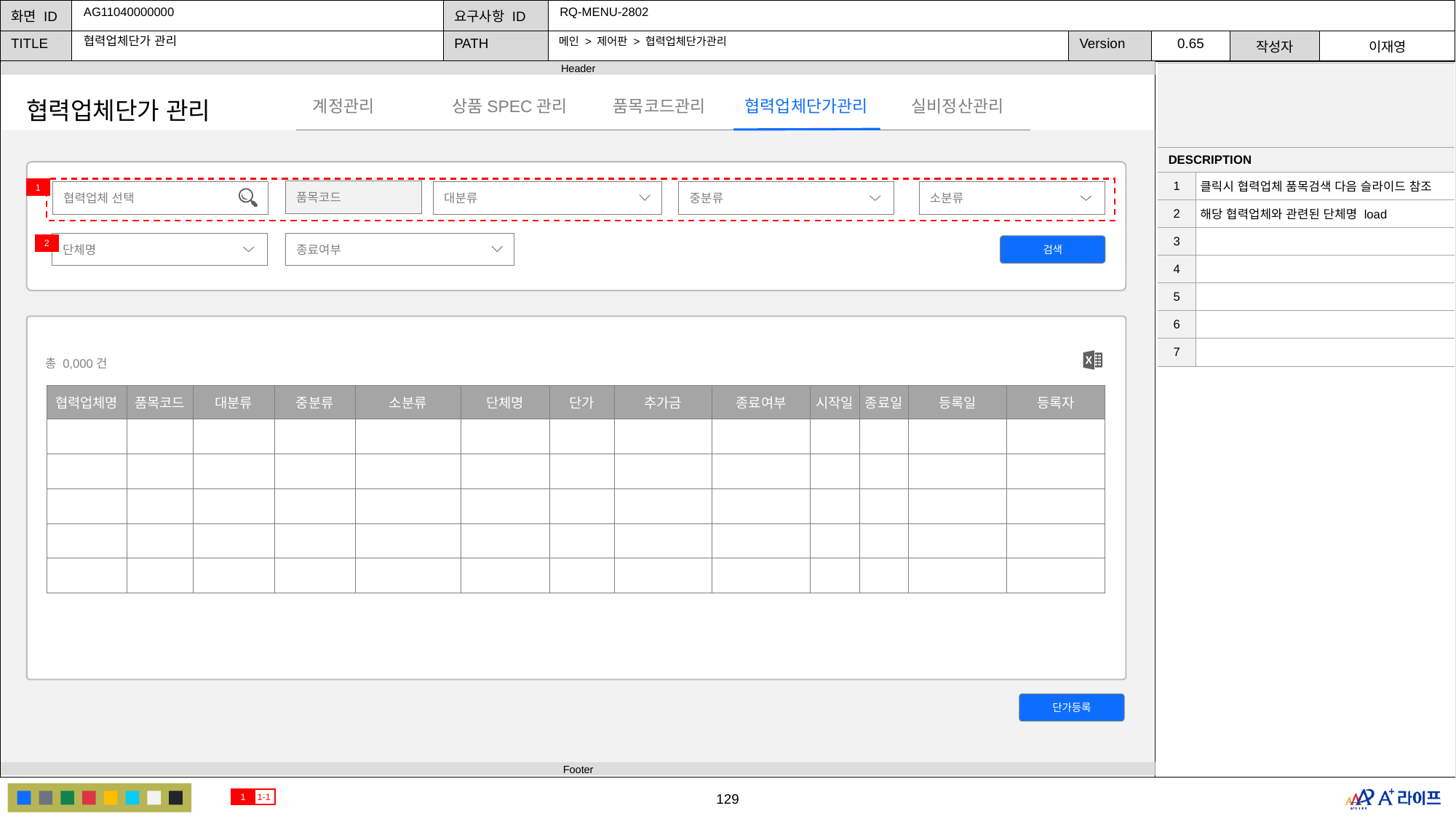

AG11040000000

RQ-MENU-2802

메인 > 제어판 > 협력업체단가관리
협력업체단가 관리
|  |  |
| --- | --- |
| DESCRIPTION |  |
| 1 | 클릭시 협력업체 품목검색 다음 슬라이드 참조 |
| 2 | 해당 협력업체와 관련된 단체명 load |
| 3 |  |
| 4 |  |
| 5 |  |
| 6 |  |
| 7 |  |
상품SPEC관리
협력업체단가관리
계정관리
품목코드관리
실비정산관리
협력업체단가 관리

1
품목코드
대분류

협력업체 선택
중분류

소분류

단체명

종료여부
검색
2

총 0,000건

| 협력업체명 | 품목코드 | 대분류 | 중분류 | 소분류 | 단체명 | 단가 | 추가금 | 종료여부 | 시작일 | 종료일 | 등록일 | 등록자 |
| --- | --- | --- | --- | --- | --- | --- | --- | --- | --- | --- | --- | --- |
|  |  |  |  |  |  |  |  |  |  |  |  |  |
|  |  |  |  |  |  |  |  |  |  |  |  |  |
|  |  |  |  |  |  |  |  |  |  |  |  |  |
|  |  |  |  |  |  |  |  |  |  |  |  |  |
|  |  |  |  |  |  |  |  |  |  |  |  |  |
단가등록
1
1-1